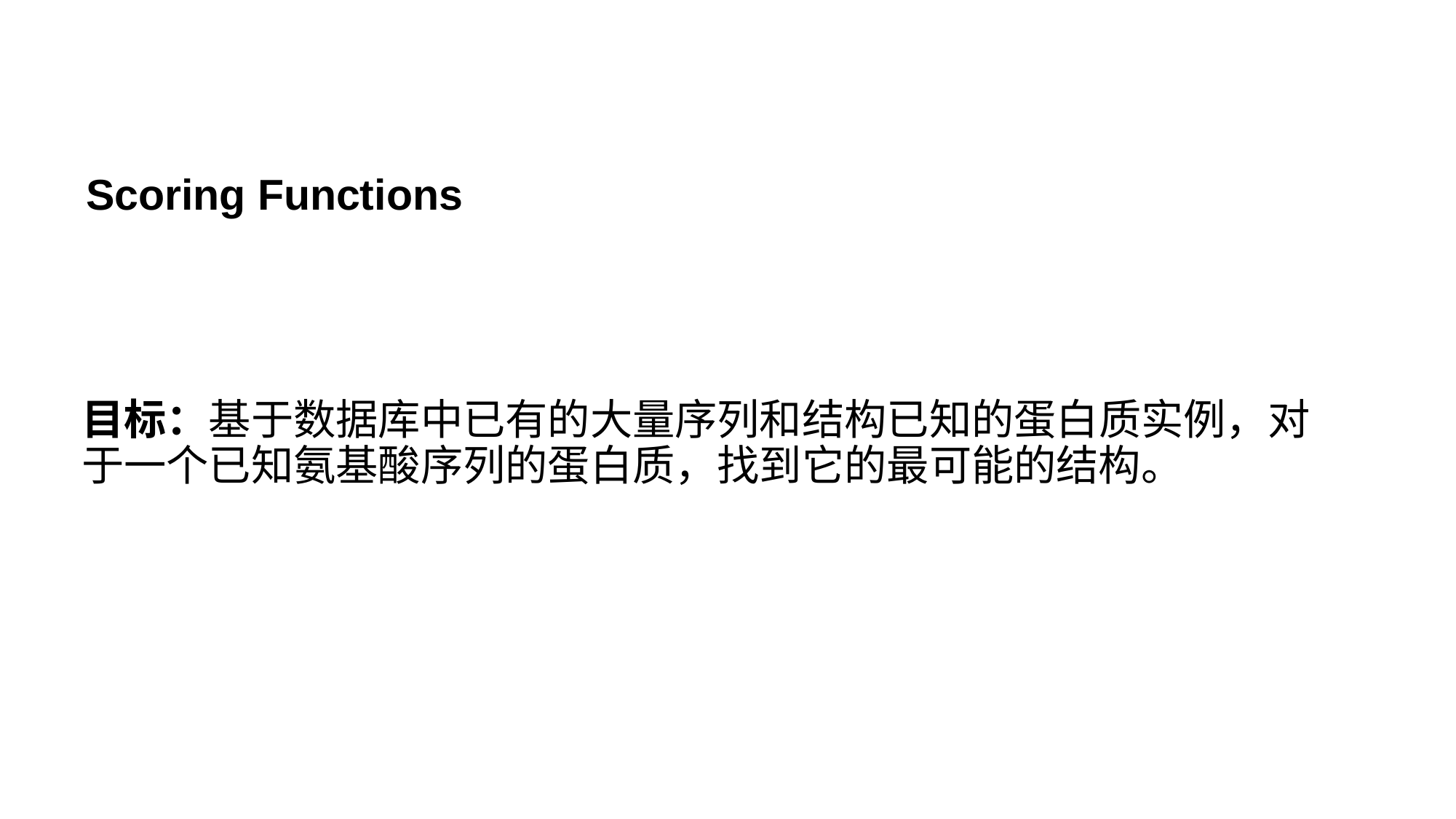

# Scoring Functions

目标：基于数据库中已有的大量序列和结构已知的蛋白质实例，对于一个已知氨基酸序列的蛋白质，找到它的最可能的结构。